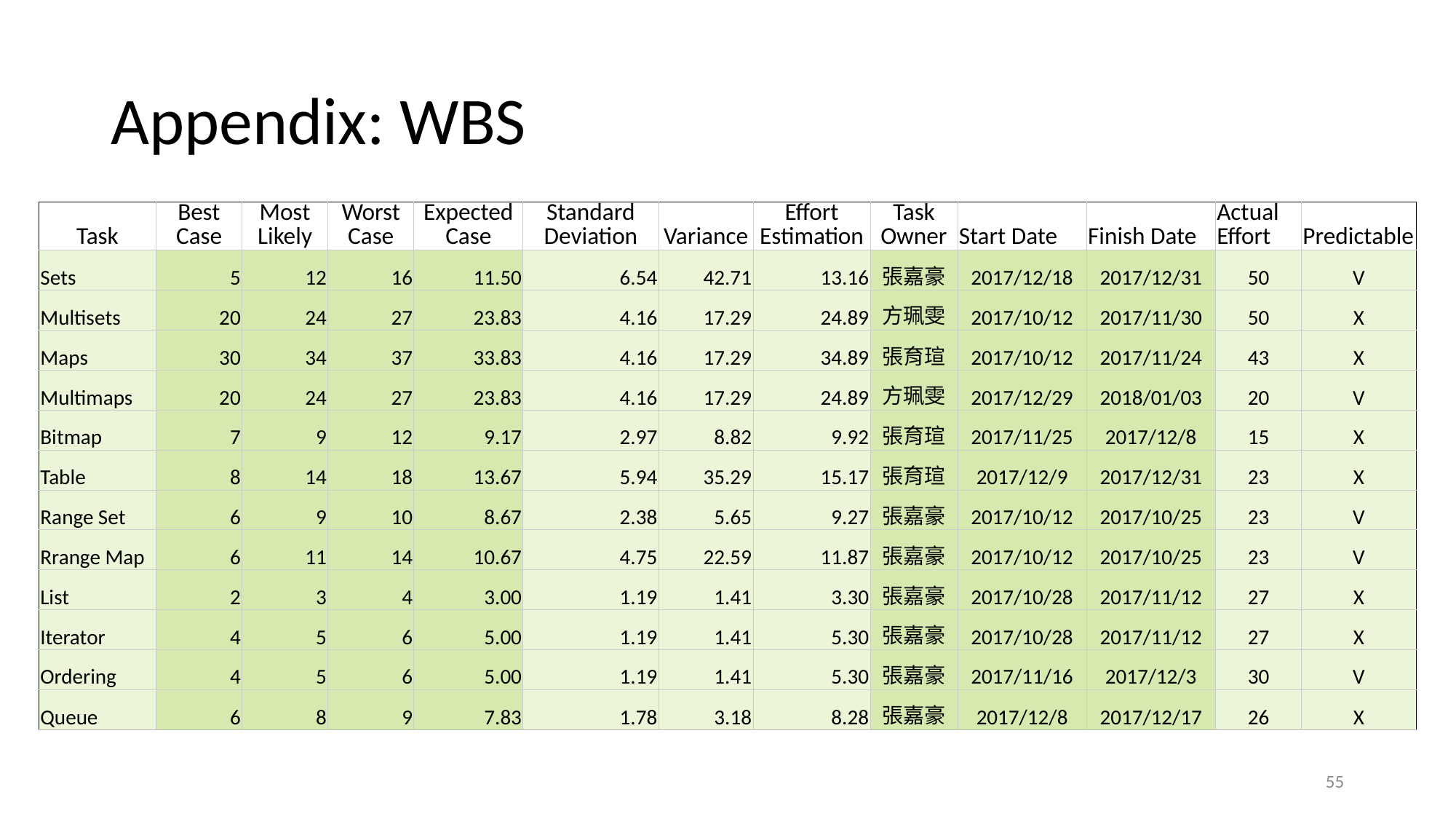

# Appendix: WBS
| Task | Best Case | Most Likely | Worst Case | Expected Case | Standard Deviation | Variance | Effort Estimation | Task Owner | Start Date | Finish Date | Actual Effort | Predictable |
| --- | --- | --- | --- | --- | --- | --- | --- | --- | --- | --- | --- | --- |
| Sets | 5 | 12 | 16 | 11.50 | 6.54 | 42.71 | 13.16 | 張嘉豪 | 2017/12/18 | 2017/12/31 | 50 | V |
| Multisets | 20 | 24 | 27 | 23.83 | 4.16 | 17.29 | 24.89 | 方珮雯 | 2017/10/12 | 2017/11/30 | 50 | X |
| Maps | 30 | 34 | 37 | 33.83 | 4.16 | 17.29 | 34.89 | 張育瑄 | 2017/10/12 | 2017/11/24 | 43 | X |
| Multimaps | 20 | 24 | 27 | 23.83 | 4.16 | 17.29 | 24.89 | 方珮雯 | 2017/12/29 | 2018/01/03 | 20 | V |
| Bitmap | 7 | 9 | 12 | 9.17 | 2.97 | 8.82 | 9.92 | 張育瑄 | 2017/11/25 | 2017/12/8 | 15 | X |
| Table | 8 | 14 | 18 | 13.67 | 5.94 | 35.29 | 15.17 | 張育瑄 | 2017/12/9 | 2017/12/31 | 23 | X |
| Range Set | 6 | 9 | 10 | 8.67 | 2.38 | 5.65 | 9.27 | 張嘉豪 | 2017/10/12 | 2017/10/25 | 23 | V |
| Rrange Map | 6 | 11 | 14 | 10.67 | 4.75 | 22.59 | 11.87 | 張嘉豪 | 2017/10/12 | 2017/10/25 | 23 | V |
| List | 2 | 3 | 4 | 3.00 | 1.19 | 1.41 | 3.30 | 張嘉豪 | 2017/10/28 | 2017/11/12 | 27 | X |
| Iterator | 4 | 5 | 6 | 5.00 | 1.19 | 1.41 | 5.30 | 張嘉豪 | 2017/10/28 | 2017/11/12 | 27 | X |
| Ordering | 4 | 5 | 6 | 5.00 | 1.19 | 1.41 | 5.30 | 張嘉豪 | 2017/11/16 | 2017/12/3 | 30 | V |
| Queue | 6 | 8 | 9 | 7.83 | 1.78 | 3.18 | 8.28 | 張嘉豪 | 2017/12/8 | 2017/12/17 | 26 | X |

55